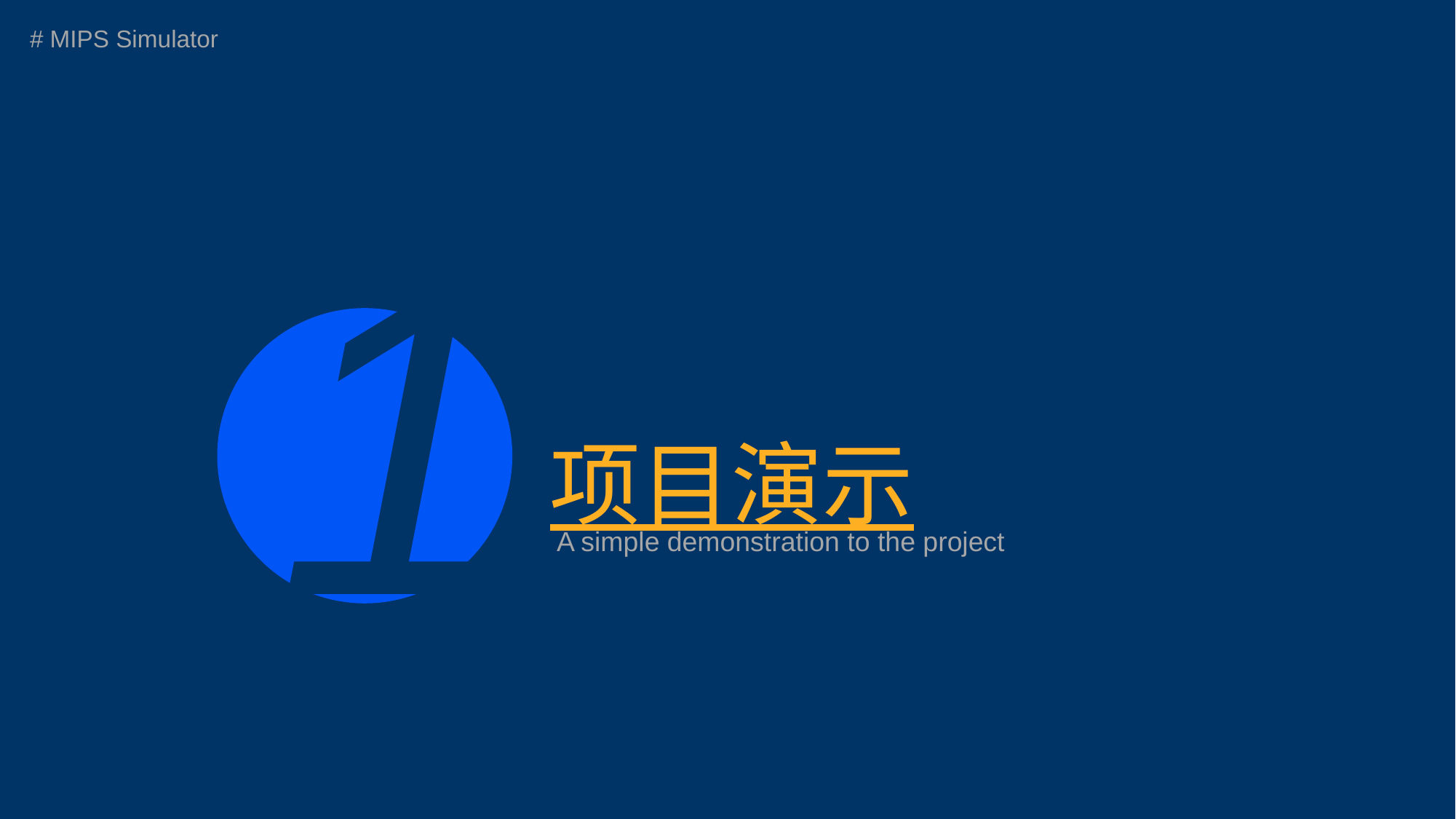

# 1
项目演示
A simple demonstration to the project